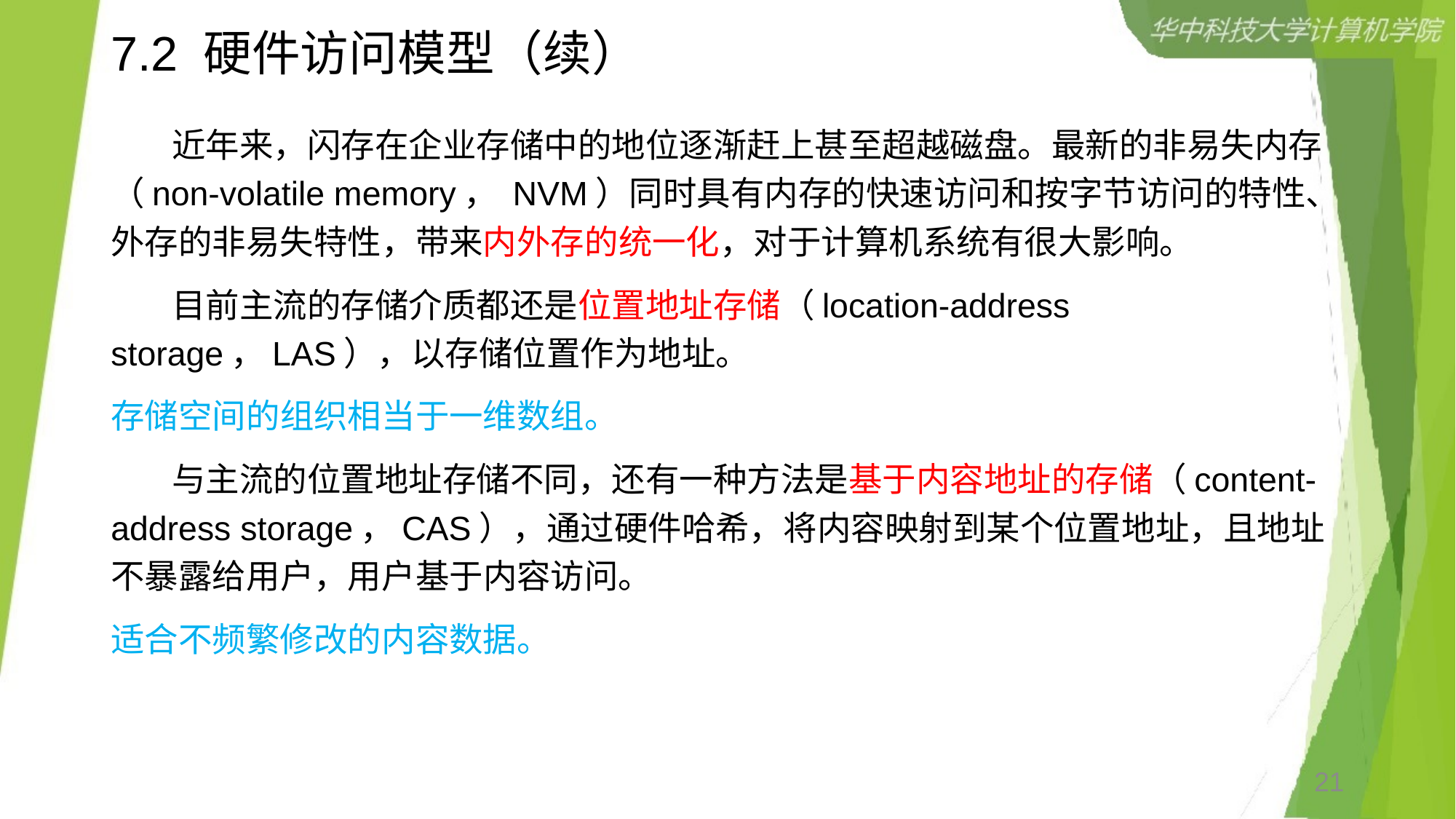

# 7.2 硬件访问模型（续）
       近年来，闪存在企业存储中的地位逐渐赶上甚至超越磁盘。最新的非易失内存（non-volatile memory， NVM）同时具有内存的快速访问和按字节访问的特性、外存的非易失特性，带来内外存的统一化，对于计算机系统有很大影响。
       目前主流的存储介质都还是位置地址存储（location-address storage，LAS），以存储位置作为地址。
存储空间的组织相当于一维数组。
       与主流的位置地址存储不同，还有一种方法是基于内容地址的存储（content-address storage，CAS），通过硬件哈希，将内容映射到某个位置地址，且地址不暴露给用户，用户基于内容访问。
适合不频繁修改的内容数据。
21